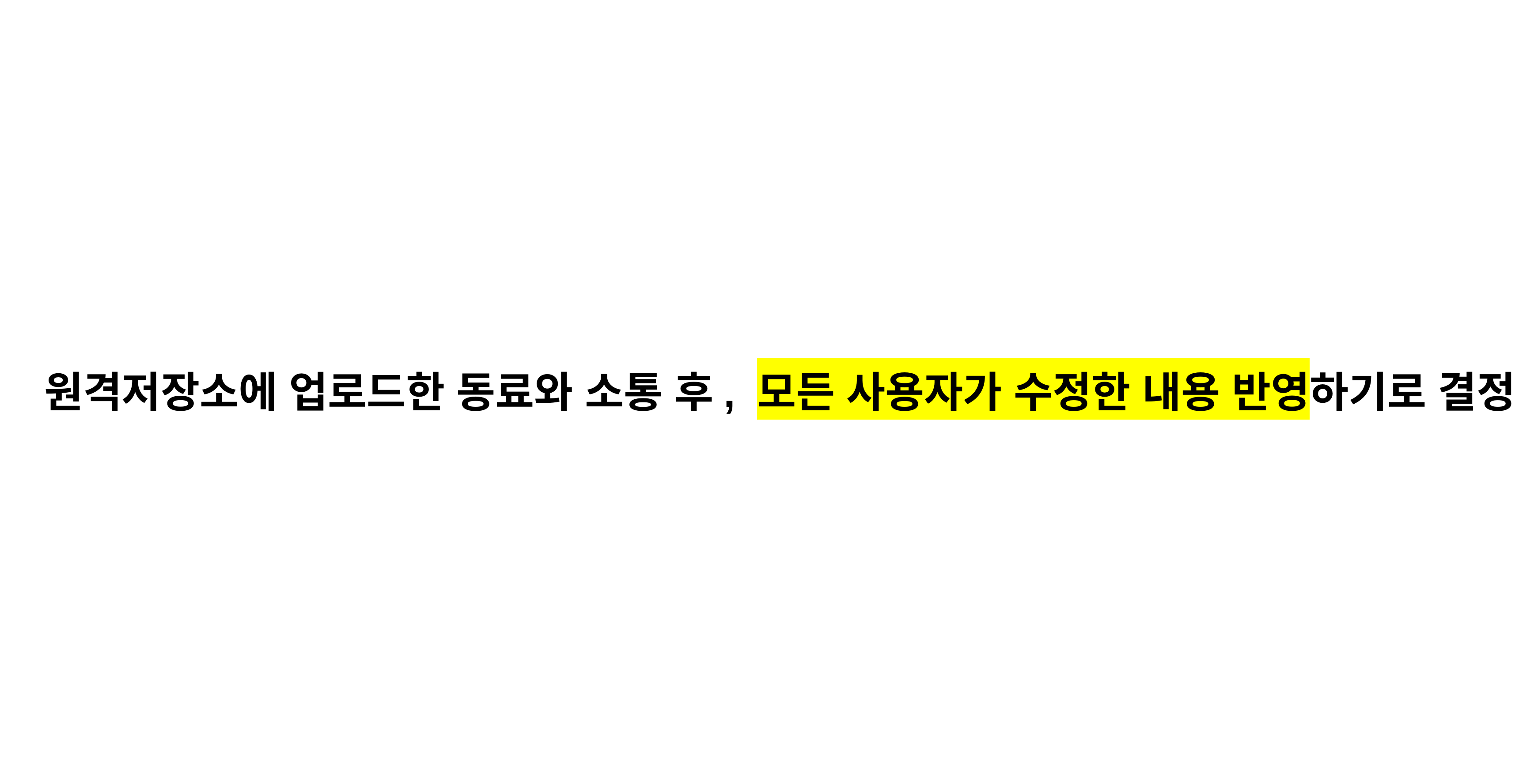

원격저장소에 업로드한 동료와 소통 후, 모든 사용자가 수정한 내용 반영하기로 결정